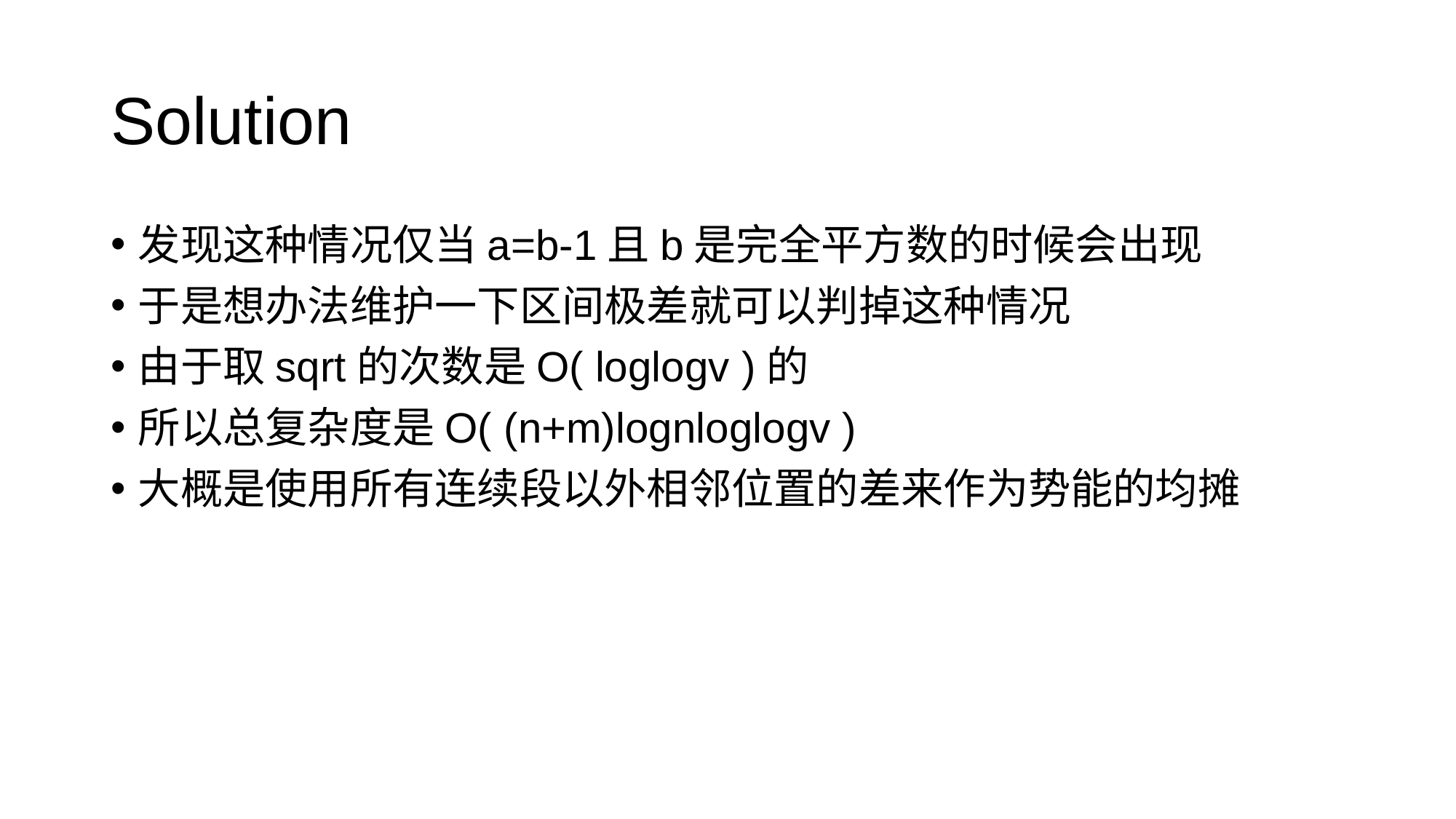

# Solution
发现这种情况仅当a=b-1且b是完全平方数的时候会出现
于是想办法维护一下区间极差就可以判掉这种情况
由于取sqrt的次数是O( loglogv )的
所以总复杂度是O( (n+m)lognloglogv )
大概是使用所有连续段以外相邻位置的差来作为势能的均摊